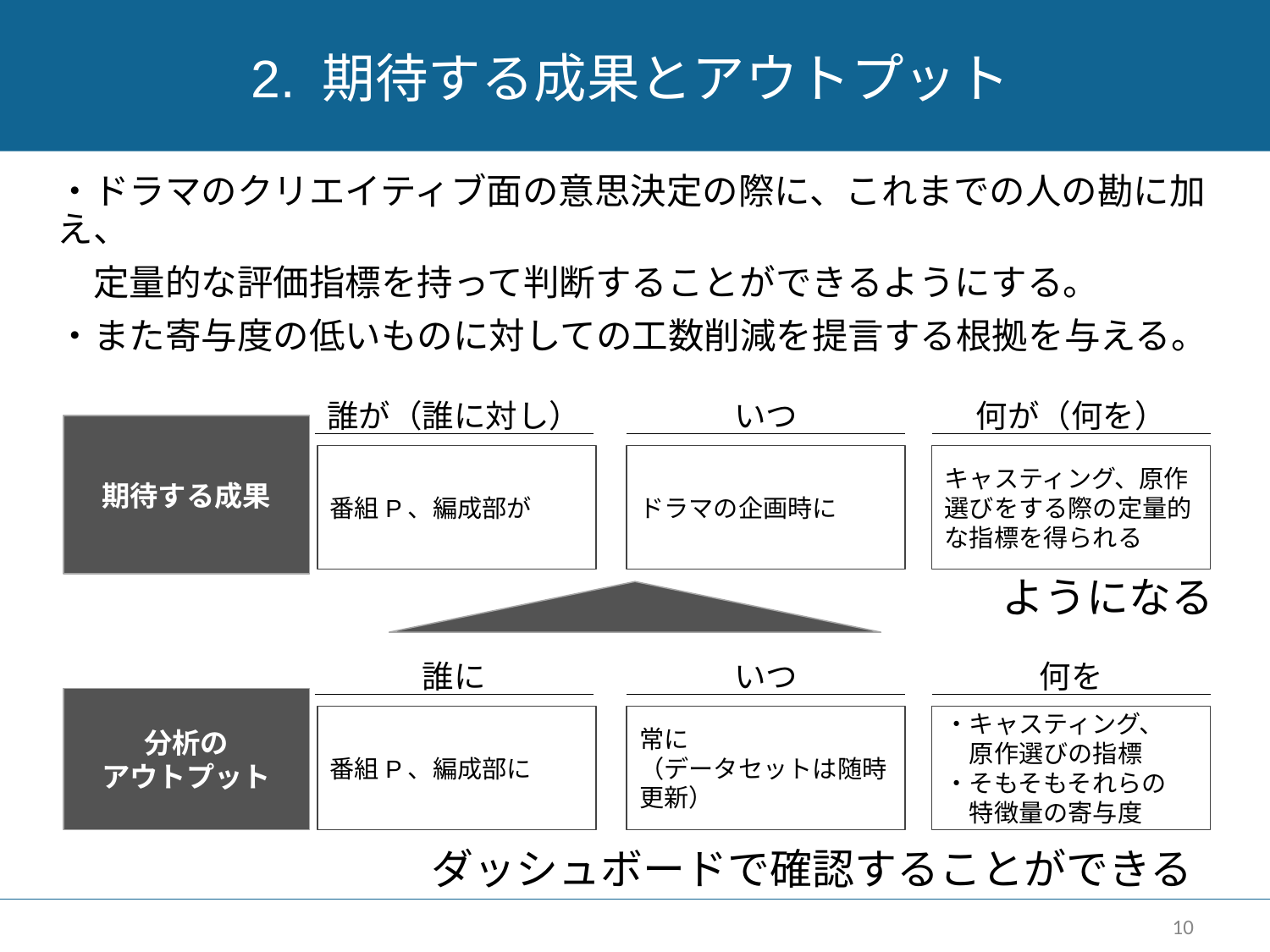

# 2. 期待する成果とアウトプット
・ドラマのクリエイティブ面の意思決定の際に、これまでの人の勘に加え、
　定量的な評価指標を持って判断することができるようにする。
・また寄与度の低いものに対しての工数削減を提言する根拠を与える。
誰が（誰に対し）
いつ
何が（何を）
期待する成果
番組P、編成部が
ドラマの企画時に
キャスティング、原作選びをする際の定量的な指標を得られる
ようになる

誰に
いつ
何を
分析の
アウトプット
番組P、編成部に
常に
（データセットは随時更新）
・キャスティング、
　原作選びの指標
・そもそもそれらの
　特徴量の寄与度
ダッシュボードで確認することができる
10